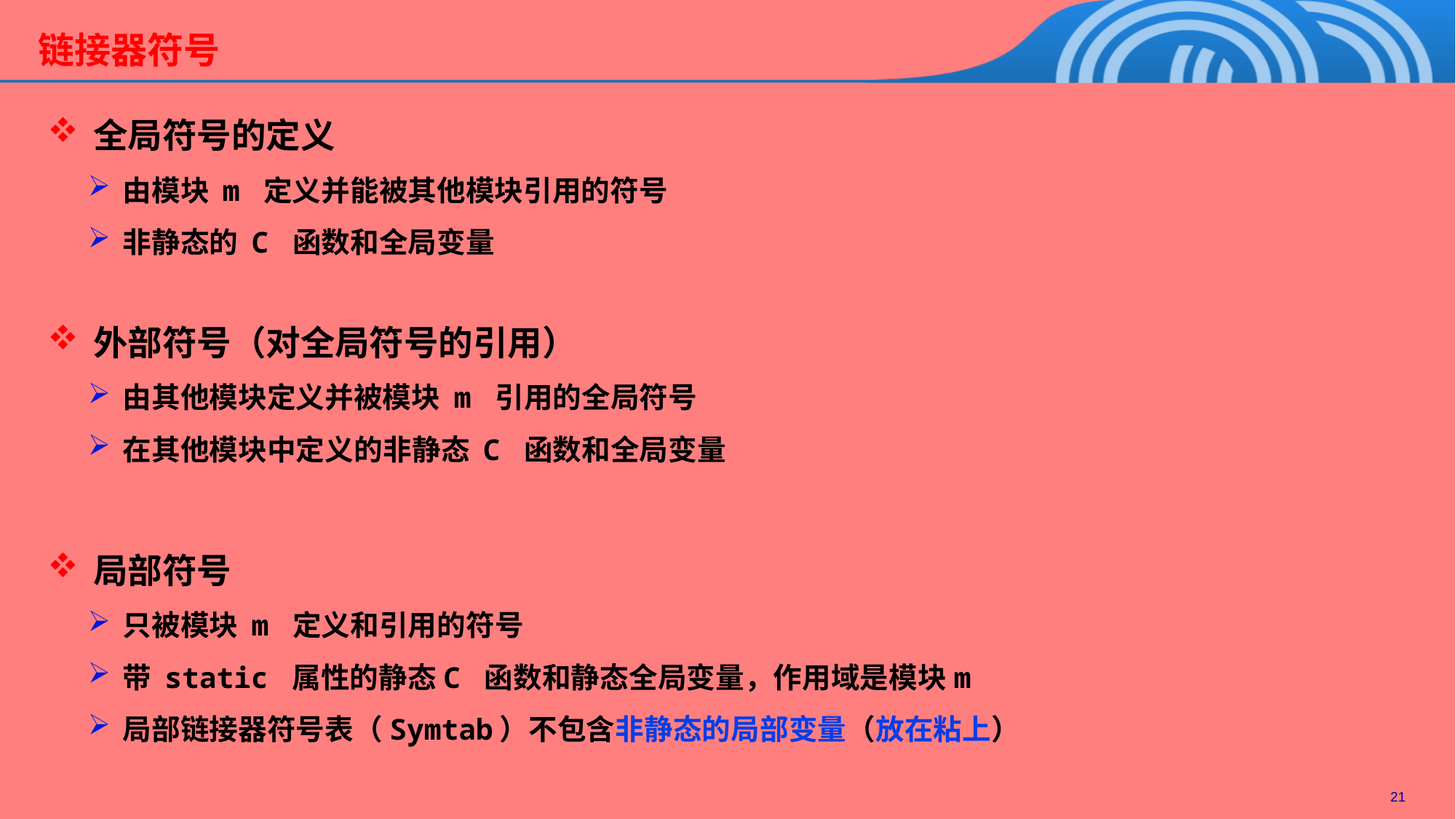

链接器符号
 全局符号的定义
 由模块 m 定义并能被其他模块引用的符号
 非静态的 C 函数和全局变量

 外部符号（对全局符号的引用）
 由其他模块定义并被模块 m 引用的全局符号
 在其他模块中定义的非静态 C 函数和全局变量

 局部符号
 只被模块 m 定义和引用的符号
 带 static 属性的静态C 函数和静态全局变量，作用域是模块m
 局部链接器符号表（Symtab）不包含非静态的局部变量（放在粘上）